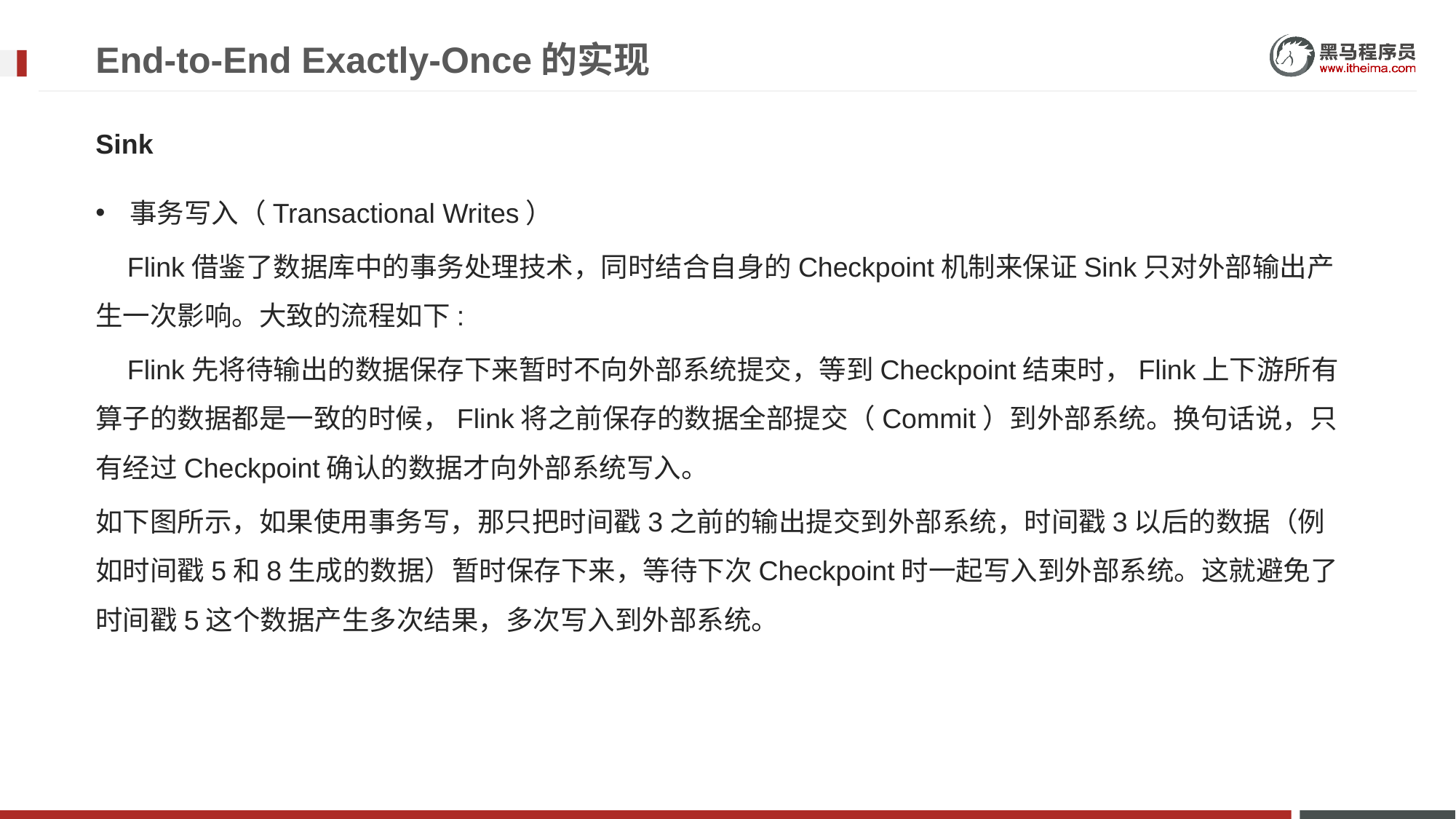

# End-to-End Exactly-Once的实现
Sink
事务写入（Transactional Writes）
Flink借鉴了数据库中的事务处理技术，同时结合自身的Checkpoint机制来保证Sink只对外部输出产生一次影响。大致的流程如下:
Flink先将待输出的数据保存下来暂时不向外部系统提交，等到Checkpoint结束时，Flink上下游所有算子的数据都是一致的时候，Flink将之前保存的数据全部提交（Commit）到外部系统。换句话说，只有经过Checkpoint确认的数据才向外部系统写入。
如下图所示，如果使用事务写，那只把时间戳3之前的输出提交到外部系统，时间戳3以后的数据（例如时间戳5和8生成的数据）暂时保存下来，等待下次Checkpoint时一起写入到外部系统。这就避免了时间戳5这个数据产生多次结果，多次写入到外部系统。